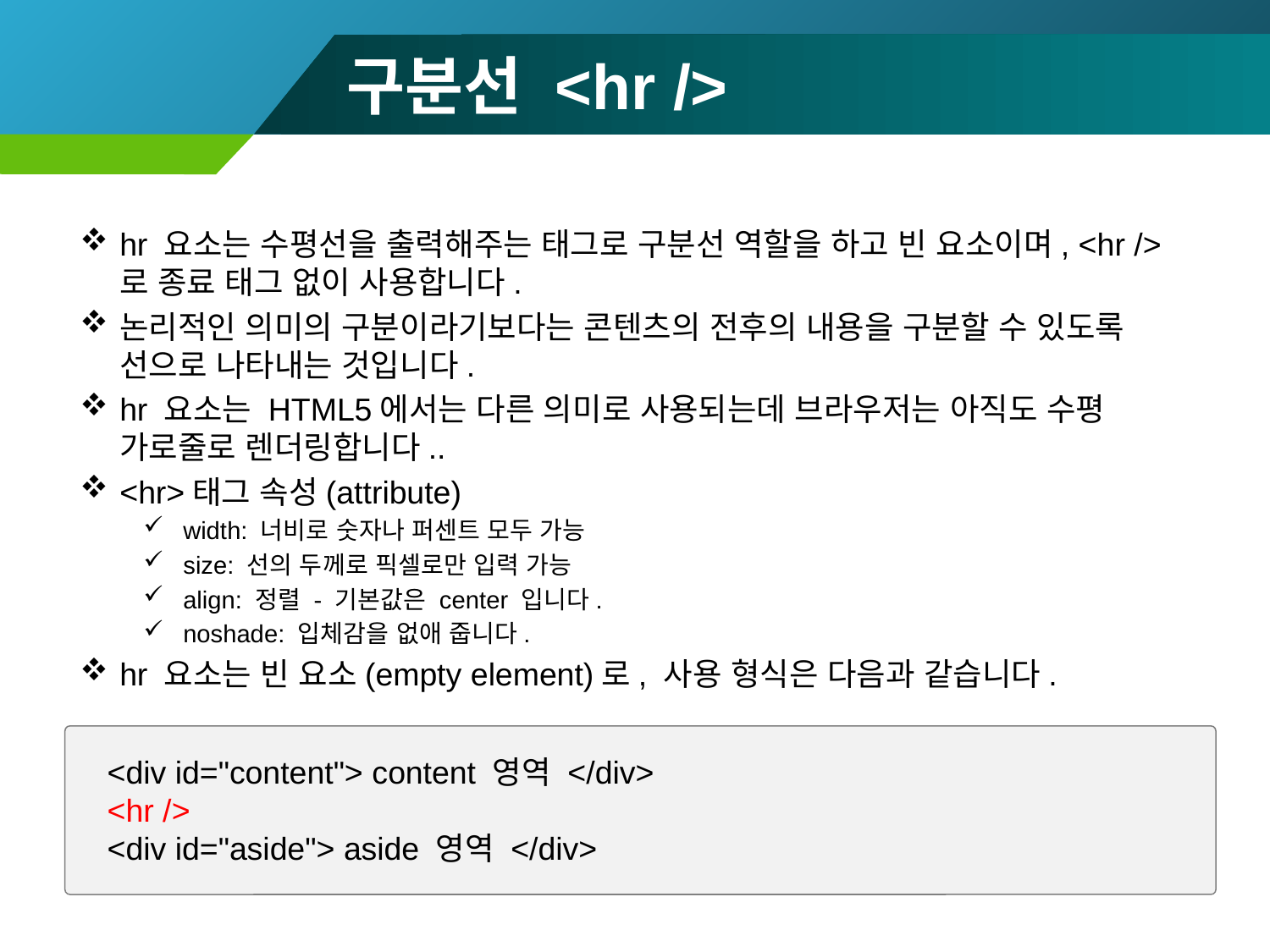

# 구분선 <hr />
hr 요소는 수평선을 출력해주는 태그로 구분선 역할을 하고 빈 요소이며, <hr />로 종료 태그 없이 사용합니다.
논리적인 의미의 구분이라기보다는 콘텐츠의 전후의 내용을 구분할 수 있도록 선으로 나타내는 것입니다.
hr 요소는 HTML5에서는 다른 의미로 사용되는데 브라우저는 아직도 수평 가로줄로 렌더링합니다..
<hr>태그 속성(attribute)
width: 너비로 숫자나 퍼센트 모두 가능
size: 선의 두께로 픽셀로만 입력 가능
align: 정렬 - 기본값은 center 입니다.
noshade: 입체감을 없애 줍니다.
hr 요소는 빈 요소(empty element)로, 사용 형식은 다음과 같습니다.

<div id="content"> content 영역 </div>
<hr />
<div id="aside"> aside 영역 </div>